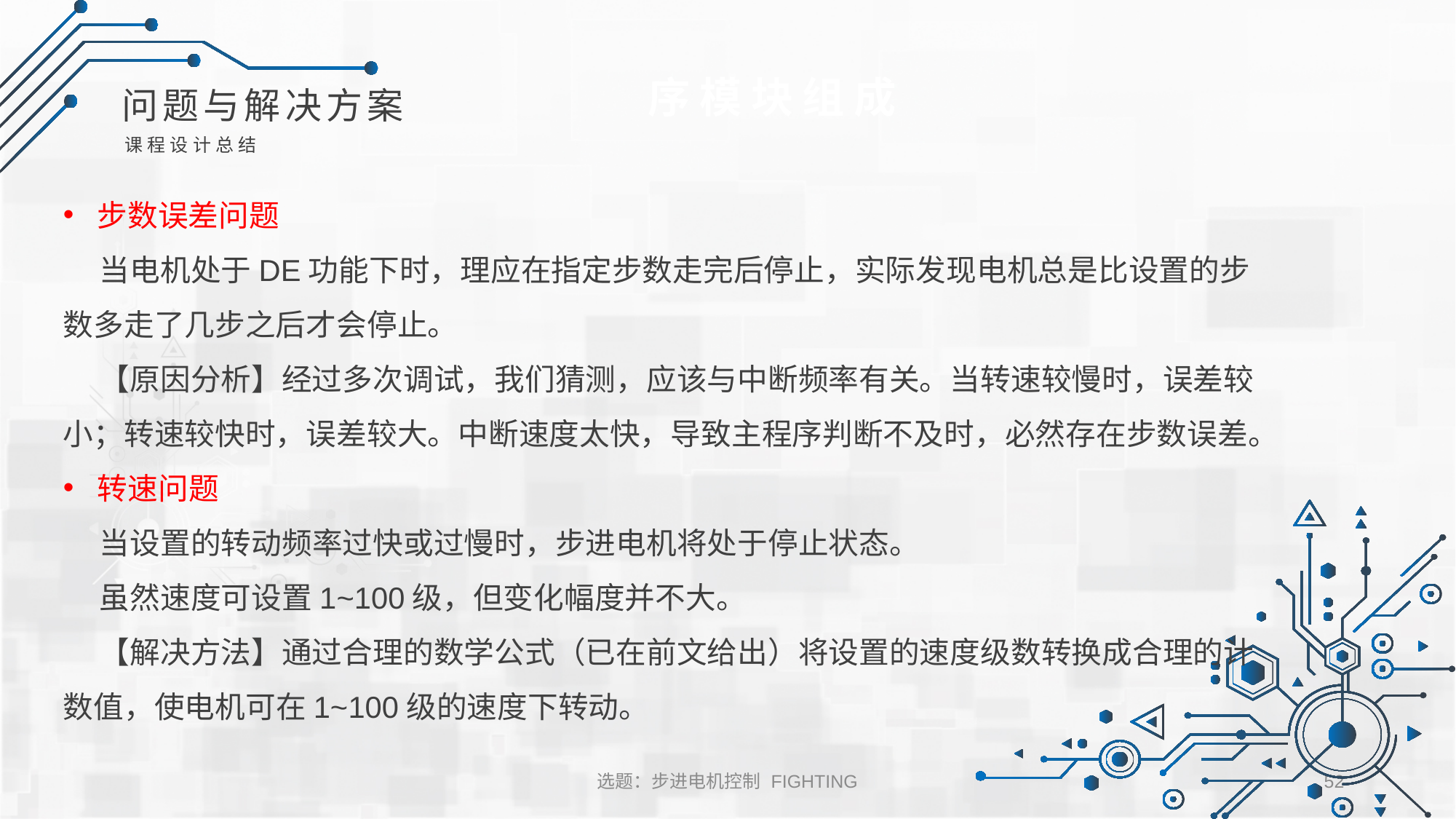

序模块组成
问题与解决方案
课程设计总结
步数误差问题
当电机处于DE功能下时，理应在指定步数走完后停止，实际发现电机总是比设置的步数多走了几步之后才会停止。
【原因分析】经过多次调试，我们猜测，应该与中断频率有关。当转速较慢时，误差较小；转速较快时，误差较大。中断速度太快，导致主程序判断不及时，必然存在步数误差。
转速问题
当设置的转动频率过快或过慢时，步进电机将处于停止状态。
虽然速度可设置1~100级，但变化幅度并不大。
【解决方法】通过合理的数学公式（已在前文给出）将设置的速度级数转换成合理的计数值，使电机可在1~100级的速度下转动。

选题：步进电机控制 FIGHTING
52